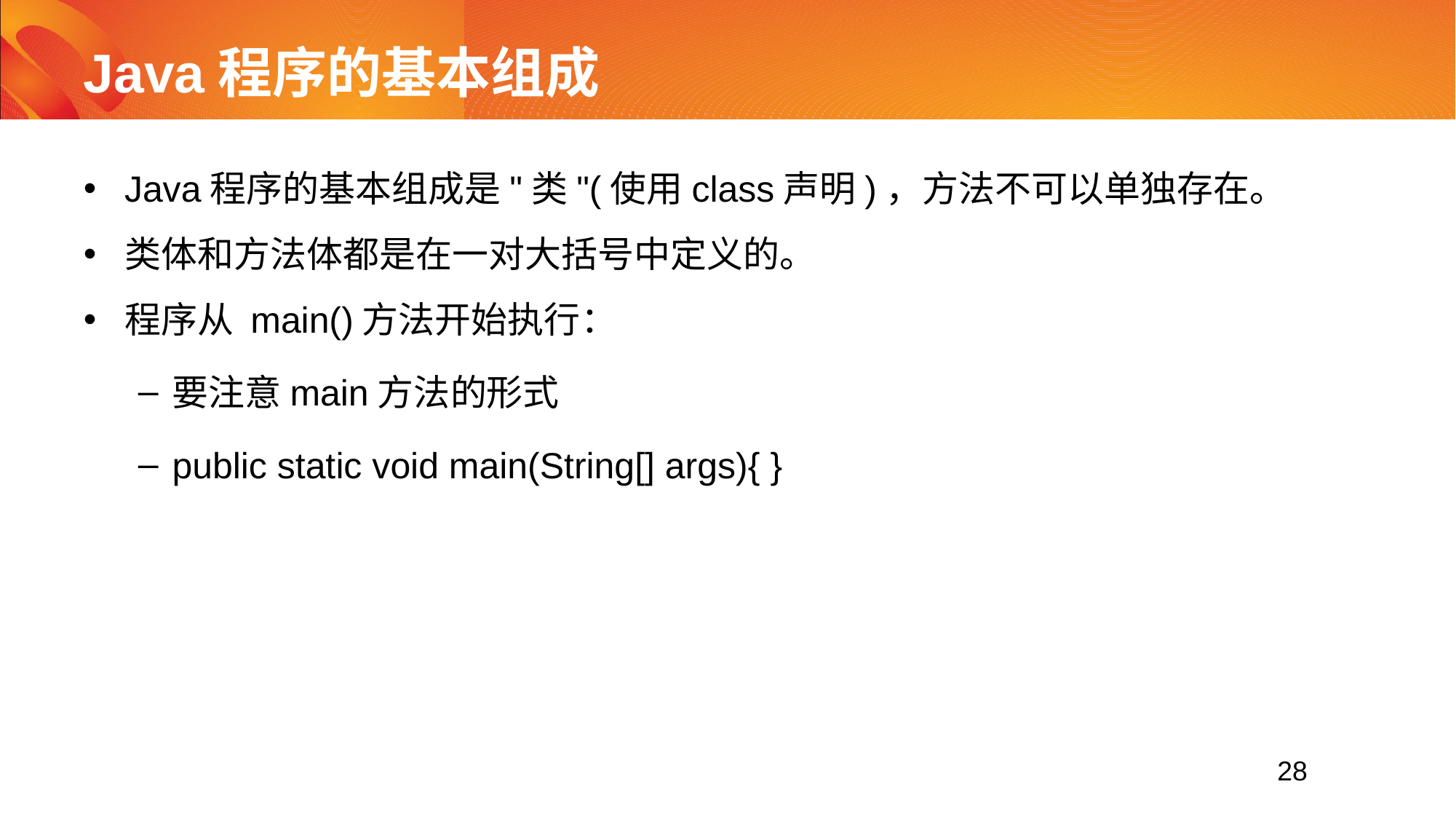

# Java程序的基本组成
Java程序的基本组成是"类"(使用class声明)，方法不可以单独存在。
类体和方法体都是在一对大括号中定义的。
程序从 main()方法开始执行：
要注意main方法的形式
public static void main(String[] args){ }